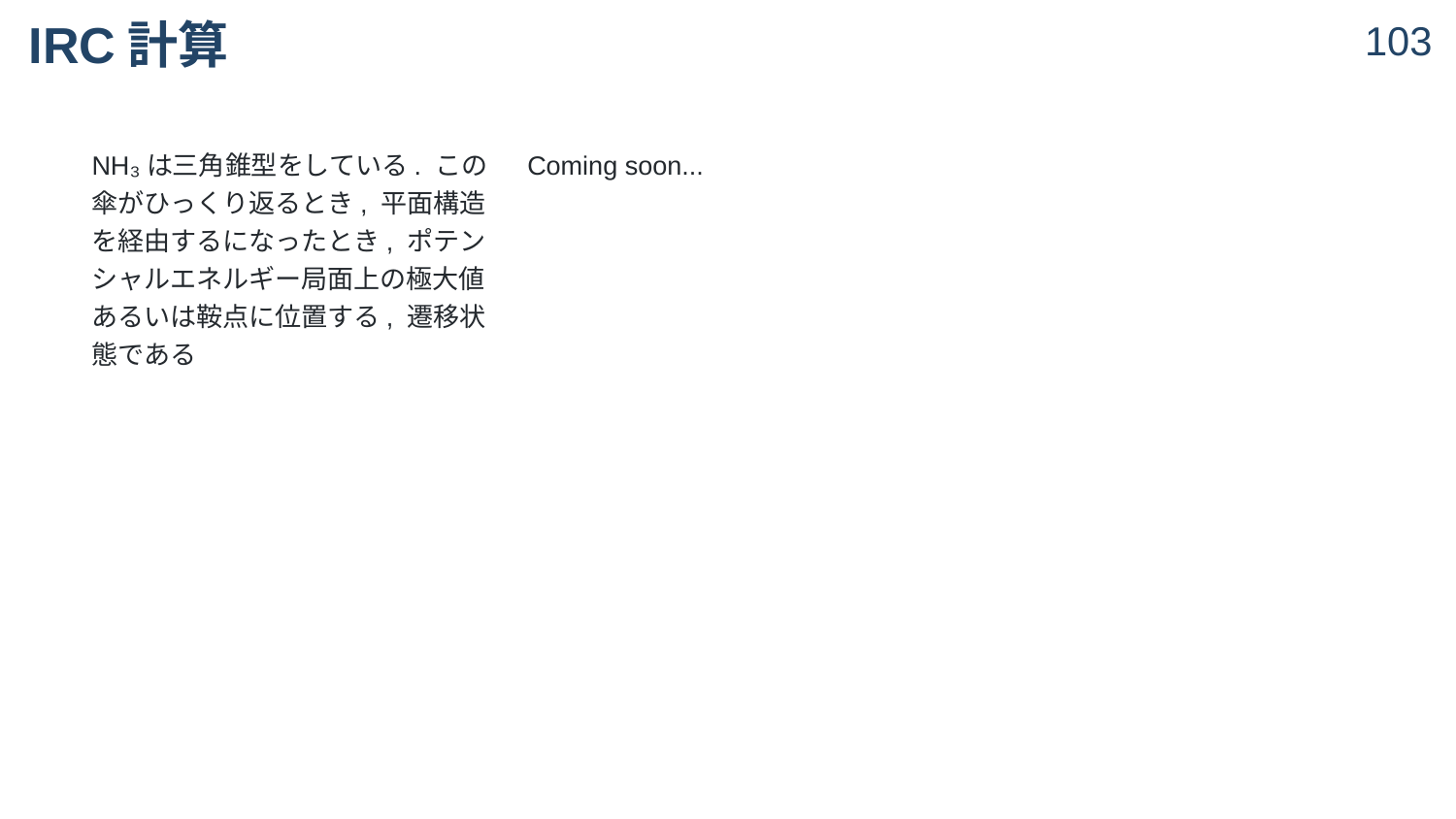

# IRC計算
103
NH₃は三角錐型をしている. この傘がひっくり返るとき, 平面構造を経由するになったとき, ポテンシャルエネルギー局面上の極大値あるいは鞍点に位置する, 遷移状態である

Coming soon...

© 2024 Shuhei Ohno